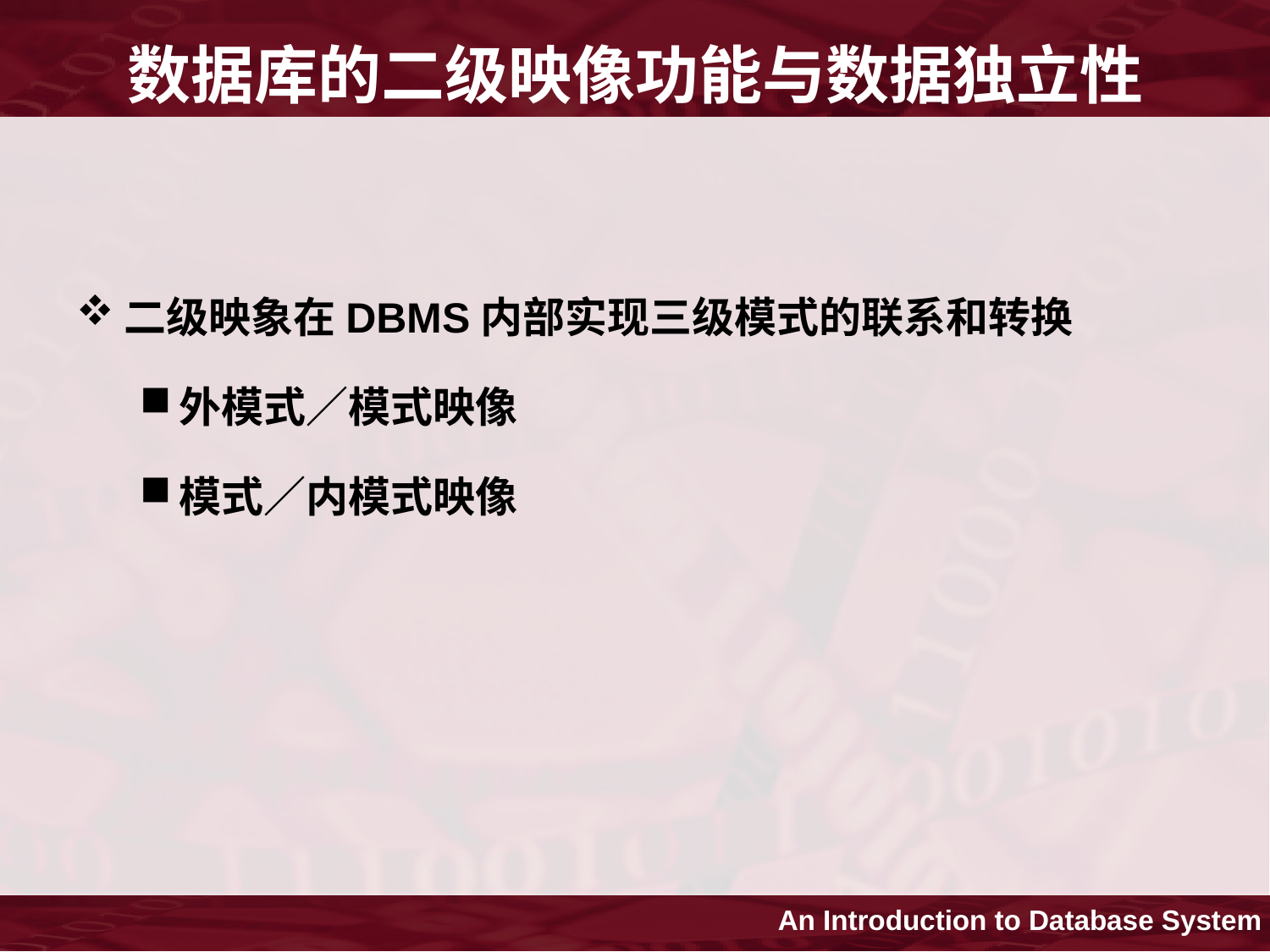

# 数据库的二级映像功能与数据独立性

二级映象在DBMS内部实现三级模式的联系和转换
外模式／模式映像
模式／内模式映像